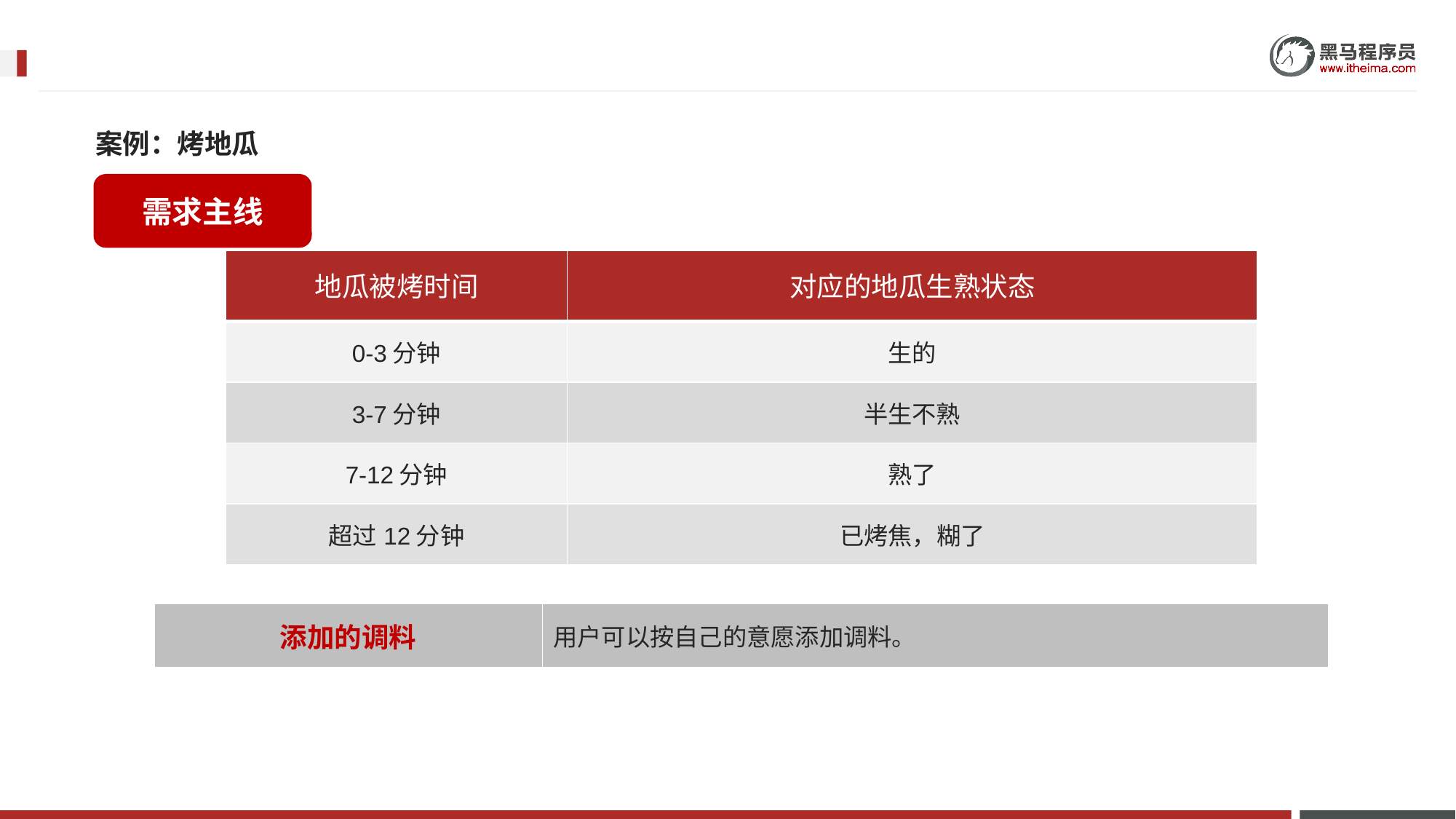

案例：烤地瓜
需求主线
| 地瓜被烤时间 | 对应的地瓜生熟状态 |
| --- | --- |
| 0-3分钟 | 生的 |
| 3-7分钟 | 半生不熟 |
| 7-12分钟 | 熟了 |
| 超过12分钟 | 已烤焦，糊了 |
| 添加的调料 | 用户可以按自己的意愿添加调料。 |
| --- | --- |